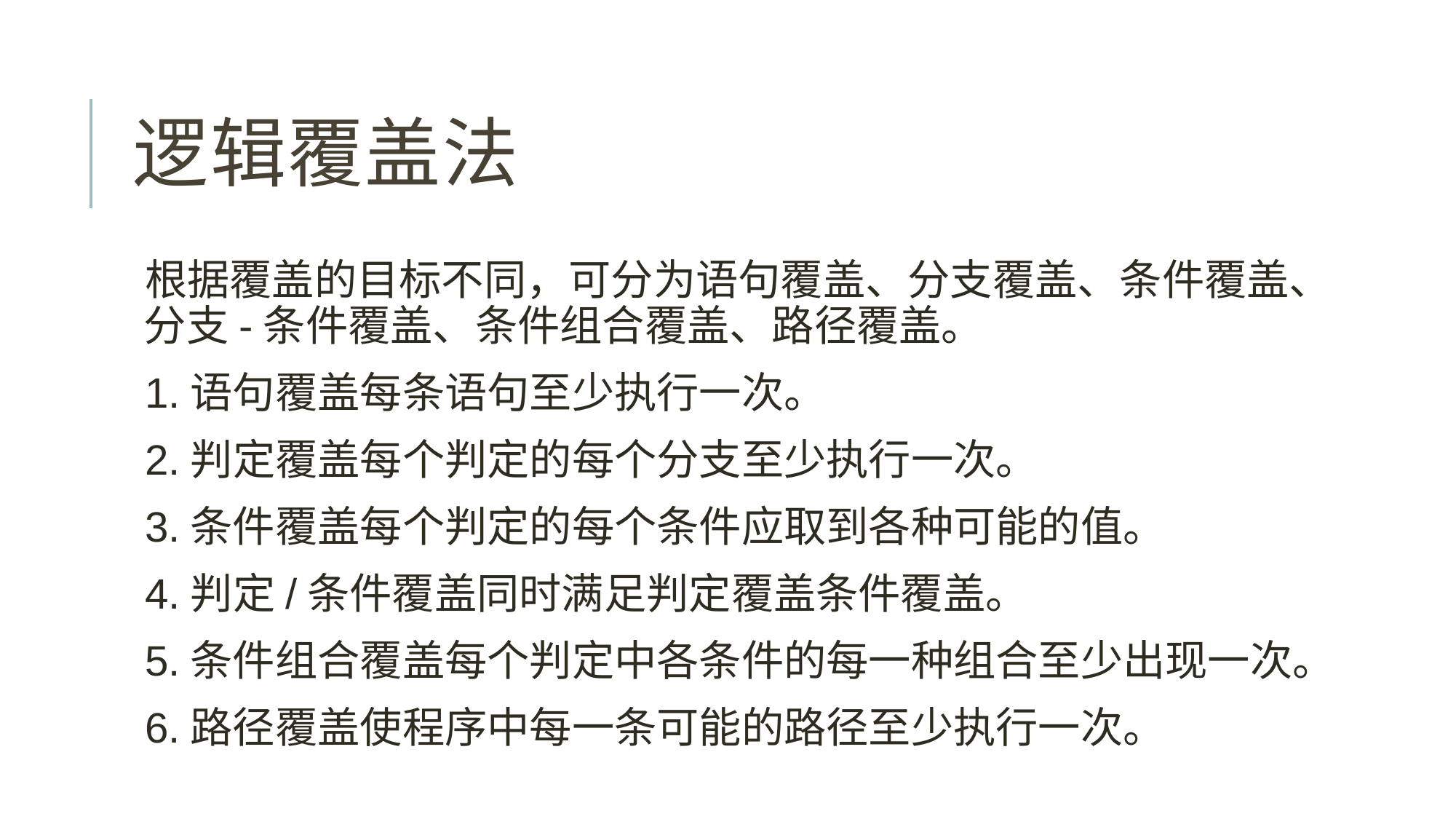

# 逻辑覆盖法
根据覆盖的目标不同，可分为语句覆盖、分支覆盖、条件覆盖、分支-条件覆盖、条件组合覆盖、路径覆盖。
1.语句覆盖每条语句至少执行一次。
2.判定覆盖每个判定的每个分支至少执行一次。
3.条件覆盖每个判定的每个条件应取到各种可能的值。
4.判定/条件覆盖同时满足判定覆盖条件覆盖。
5.条件组合覆盖每个判定中各条件的每一种组合至少出现一次。
6.路径覆盖使程序中每一条可能的路径至少执行一次。